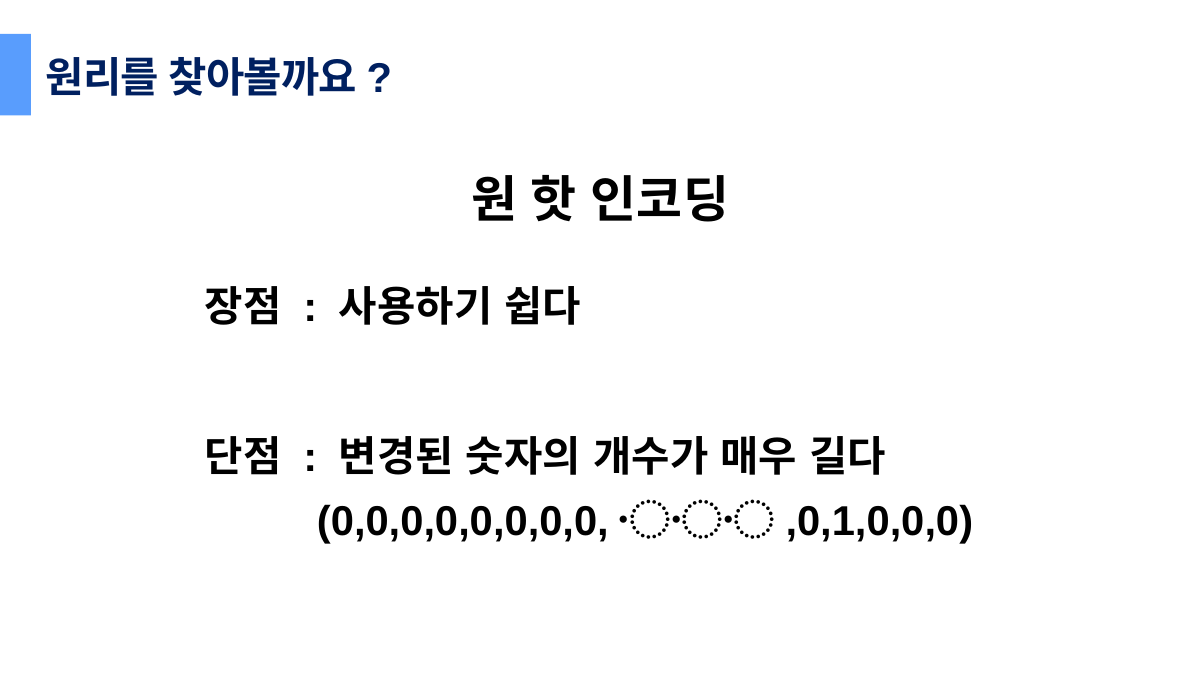

원리를 찾아볼까요?
원 핫 인코딩
장점 : 사용하기 쉽다
단점 : 변경된 숫자의 개수가 매우 길다
(0,0,0,0,0,0,0,0,〮〮〮,0,1,0,0,0)